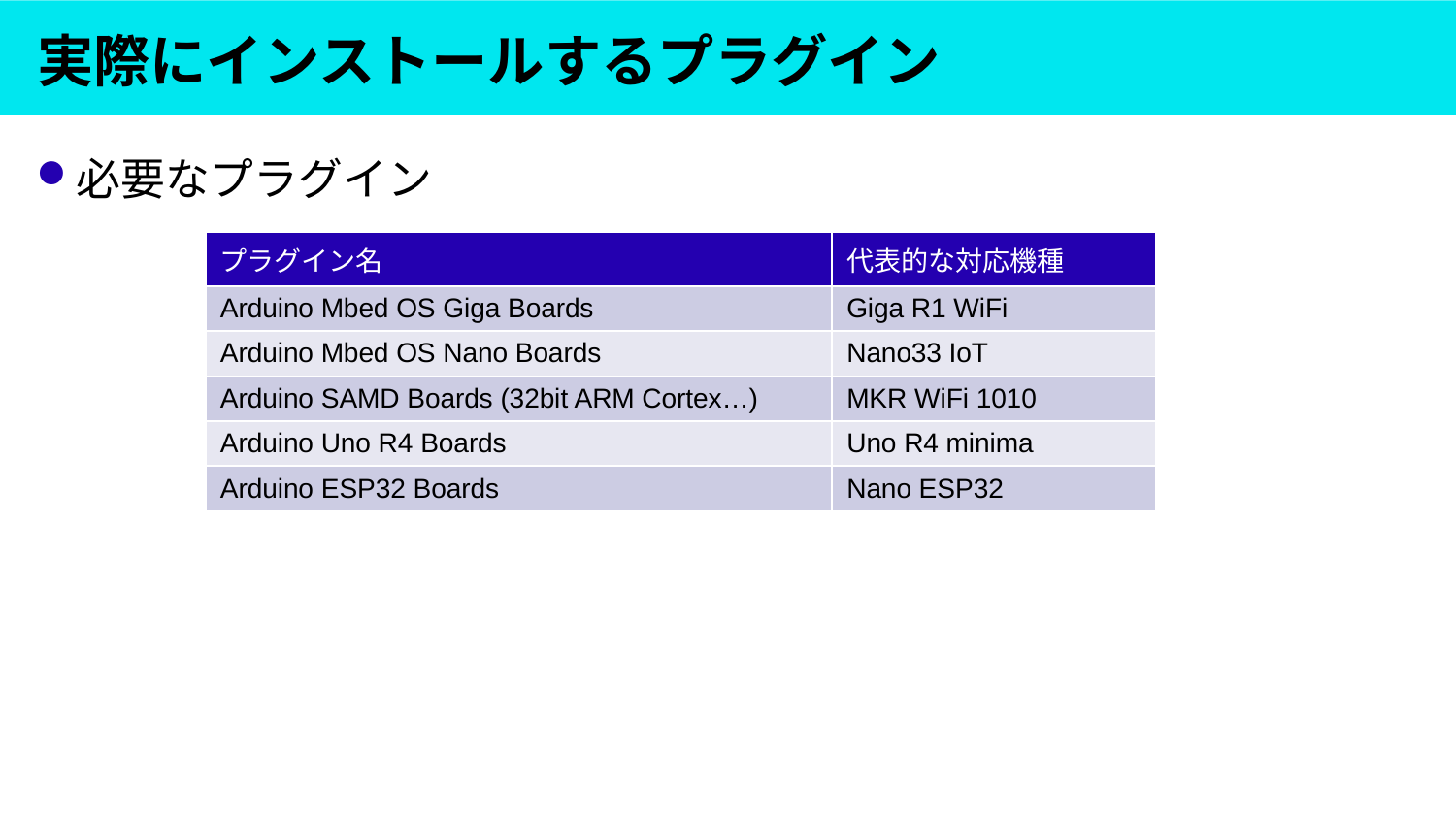

# 実際にインストールするプラグイン
必要なプラグイン
| プラグイン名 | 代表的な対応機種 |
| --- | --- |
| Arduino Mbed OS Giga Boards | Giga R1 WiFi |
| Arduino Mbed OS Nano Boards | Nano33 IoT |
| Arduino SAMD Boards (32bit ARM Cortex…) | MKR WiFi 1010 |
| Arduino Uno R4 Boards | Uno R4 minima |
| Arduino ESP32 Boards | Nano ESP32 |